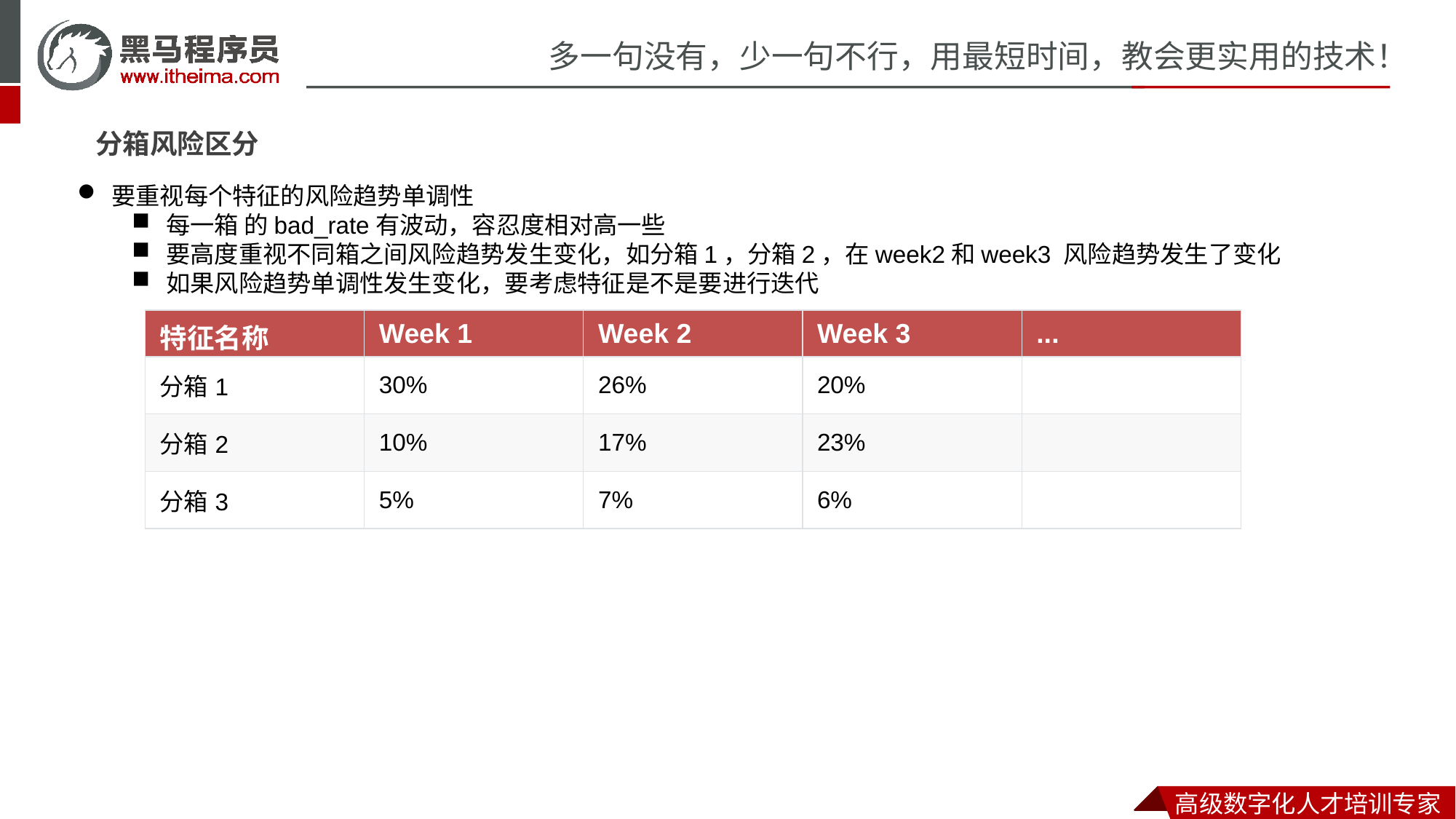

分箱风险区分
要重视每个特征的风险趋势单调性
每一箱 的bad_rate有波动，容忍度相对高一些
要高度重视不同箱之间风险趋势发生变化，如分箱1，分箱2，在week2和week3 风险趋势发生了变化
如果风险趋势单调性发生变化，要考虑特征是不是要进行迭代

| 特征名称 | Week 1 | Week 2 | Week 3 | ... |
| --- | --- | --- | --- | --- |
| 分箱1 | 30% | 26% | 20% |  |
| 分箱2 | 10% | 17% | 23% |  |
| 分箱3 | 5% | 7% | 6% |  |